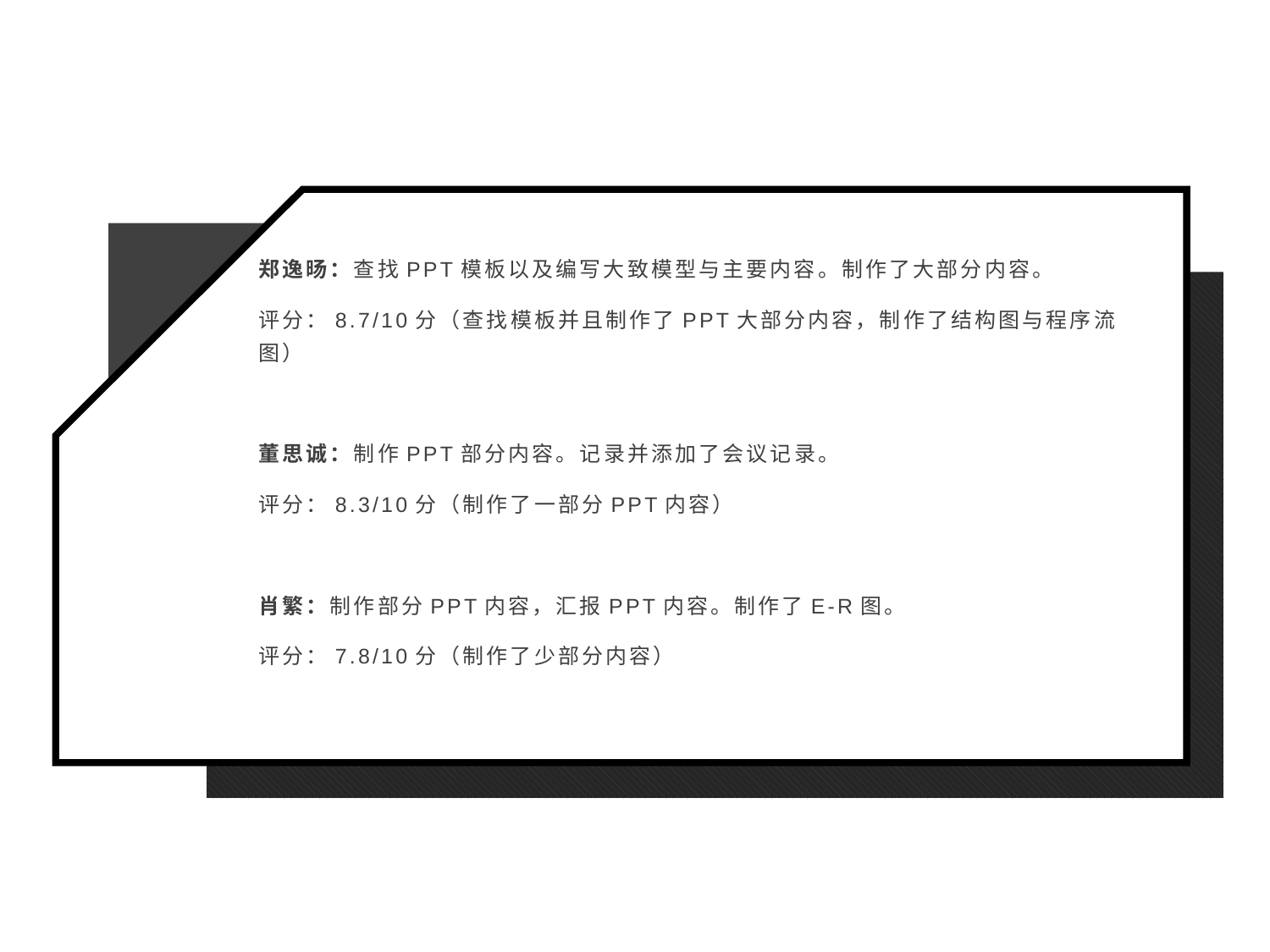

郑逸旸：查找PPT模板以及编写大致模型与主要内容。制作了大部分内容。
评分：8.7/10分（查找模板并且制作了PPT大部分内容，制作了结构图与程序流图）

董思诚：制作PPT部分内容。记录并添加了会议记录。
评分：8.3/10分（制作了一部分PPT内容）

肖繁：制作部分PPT内容，汇报PPT内容。制作了E-R图。
评分：7.8/10分（制作了少部分内容）